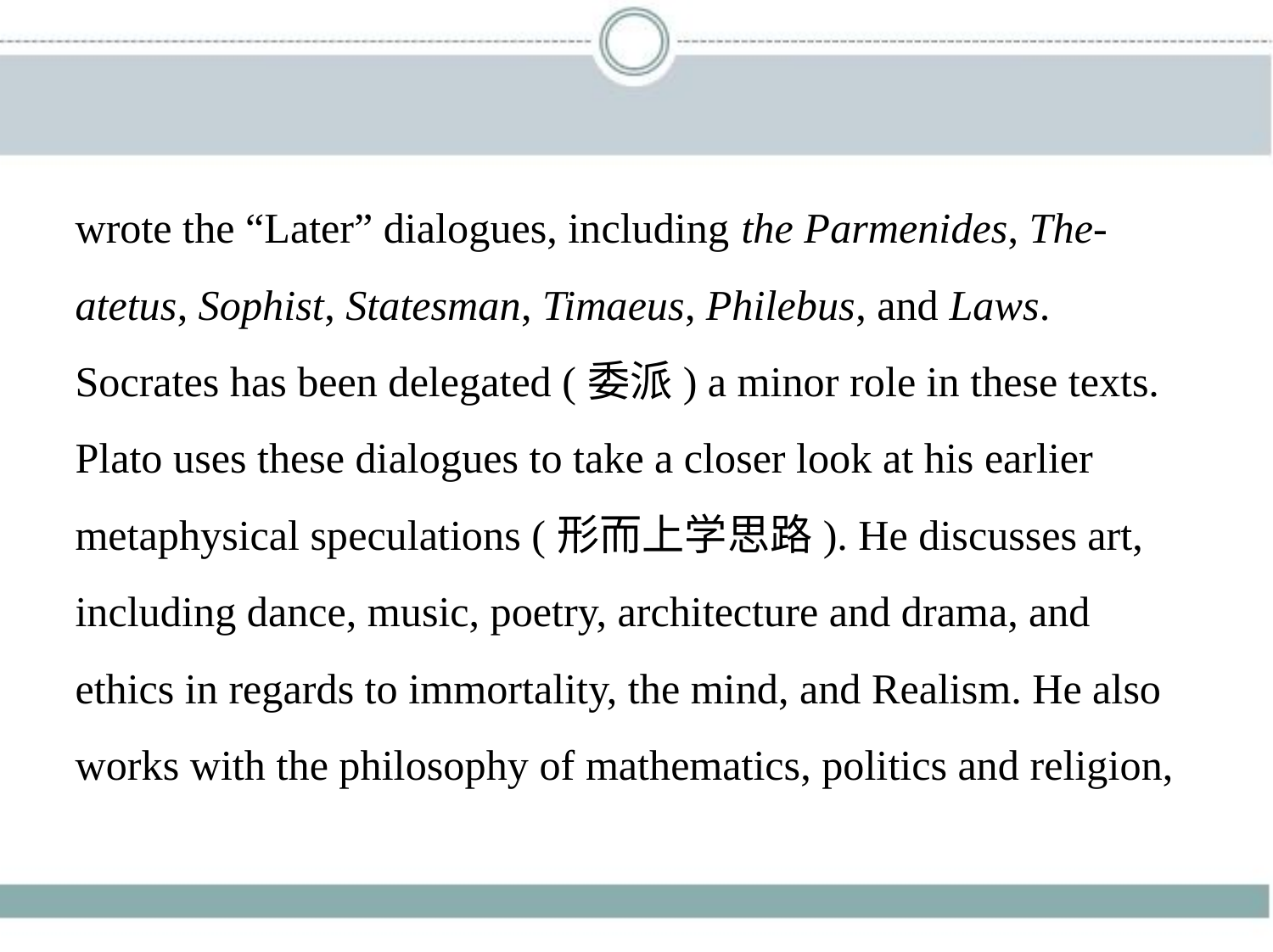

wrote the “Later” dialogues, including the Parmenides, The-
atetus, Sophist, Statesman, Timaeus, Philebus, and Laws.
Socrates has been delegated (委派) a minor role in these texts.
Plato uses these dialogues to take a closer look at his earlier
metaphysical speculations (形而上学思路). He discusses art,
including dance, music, poetry, architecture and drama, and
ethics in regards to immortality, the mind, and Realism. He also
works with the philosophy of mathematics, politics and religion,